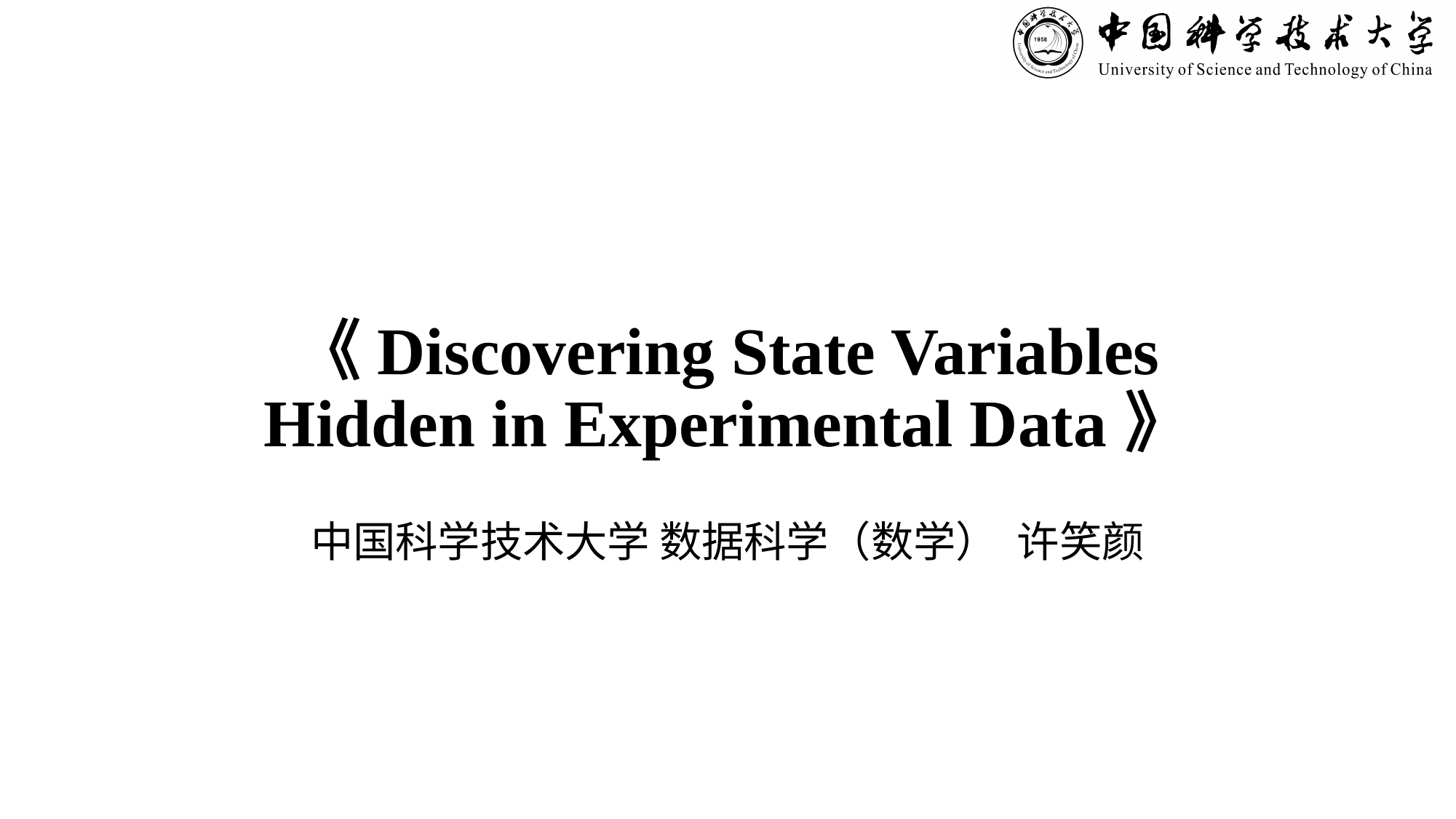

# 《Discovering State Variables Hidden in Experimental Data》
中国科学技术大学 数据科学（数学）  许笑颜